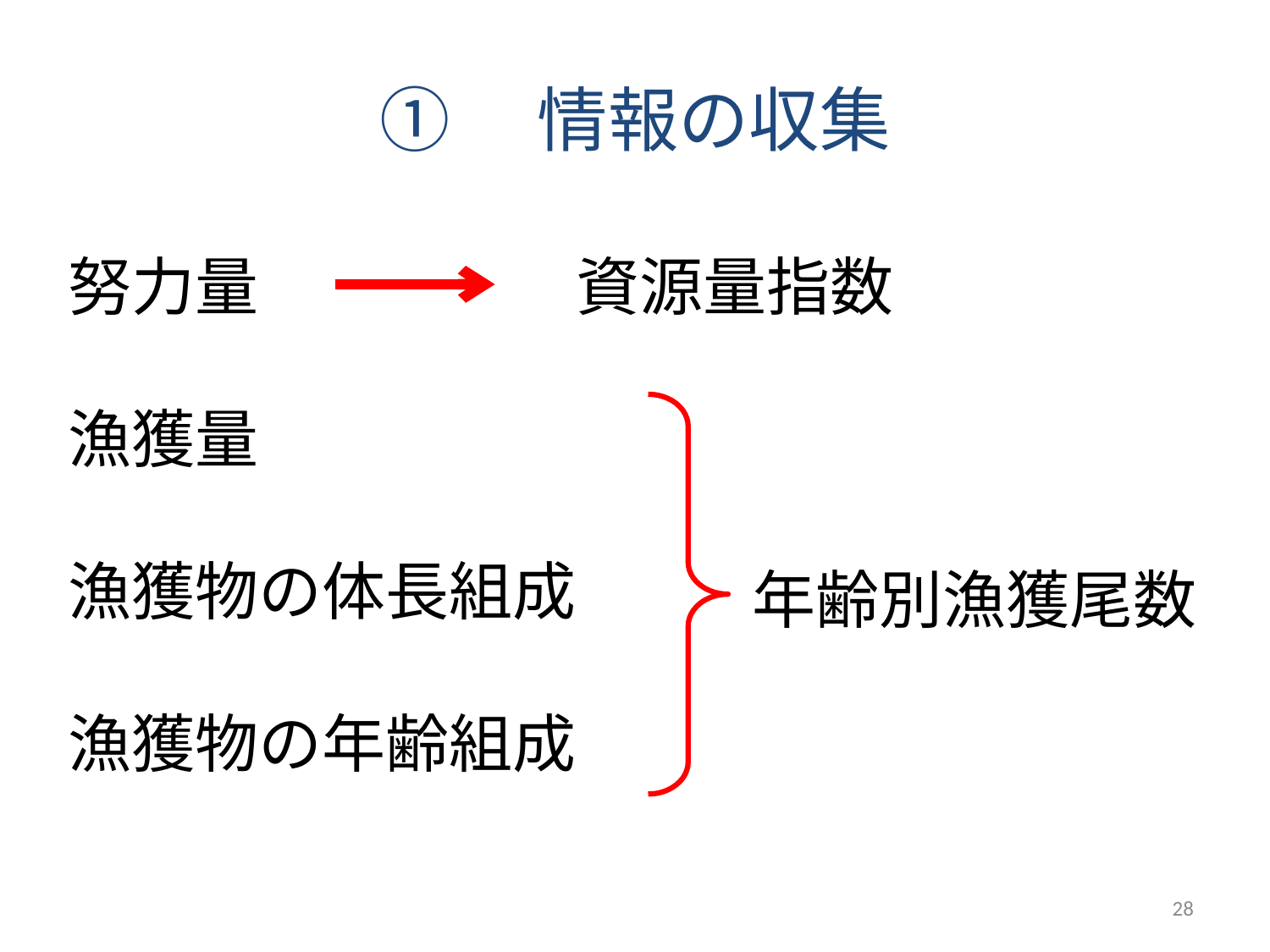

# ①　情報の収集

努力量　　　　　資源量指数

漁獲量

漁獲物の体長組成

漁獲物の年齢組成

年齢別漁獲尾数
28